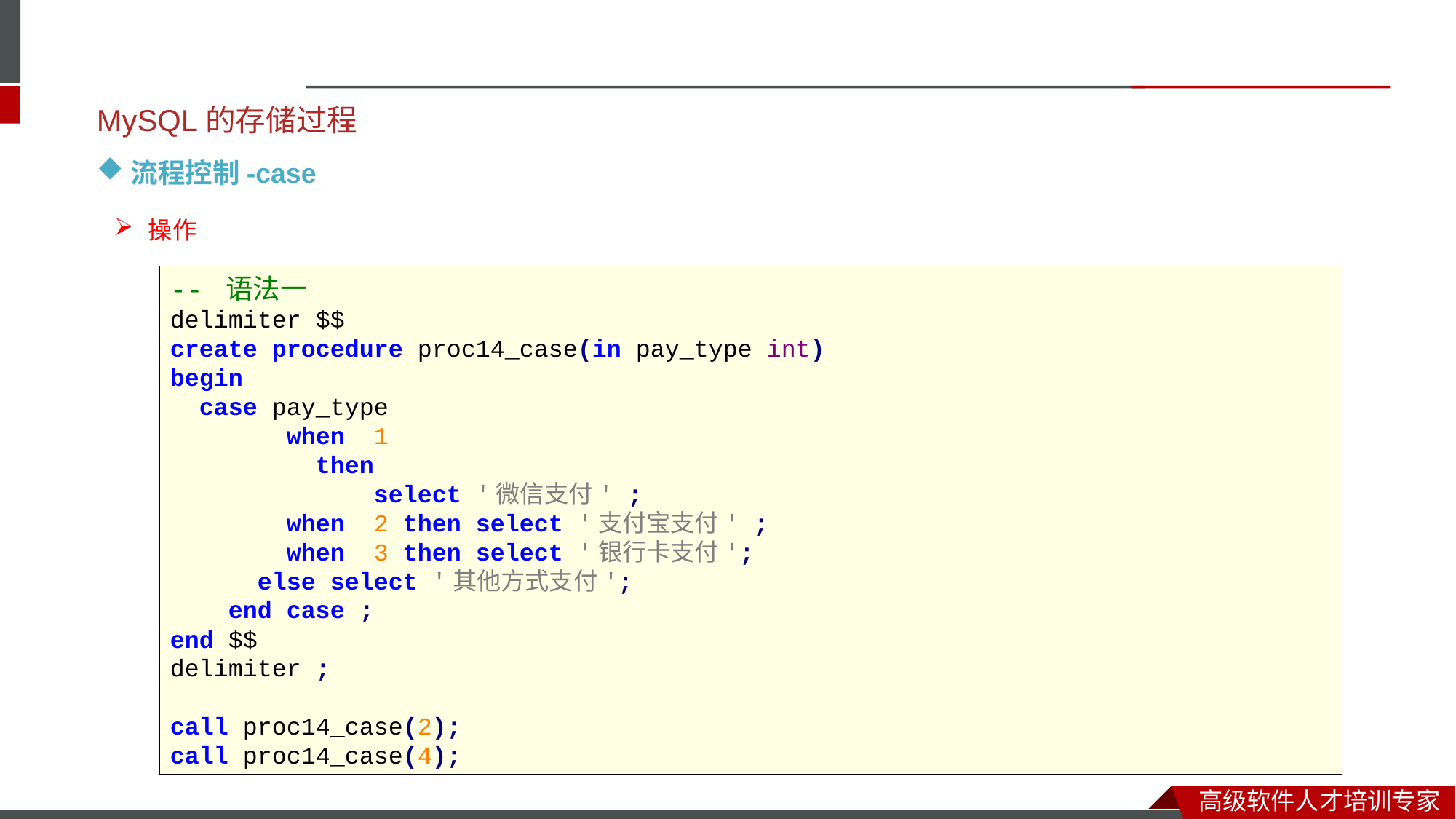

MySQL的存储过程
流程控制-case
操作
-- 语法一
delimiter $$
create procedure proc14_case(in pay_type int)
begin
  case pay_type
        when  1
          then
              select '微信支付' ;
        when  2 then select '支付宝支付' ;
        when  3 then select '银行卡支付';
      else select '其他方式支付';
    end case ;
end $$
delimiter ;

call proc14_case(2);
call proc14_case(4);